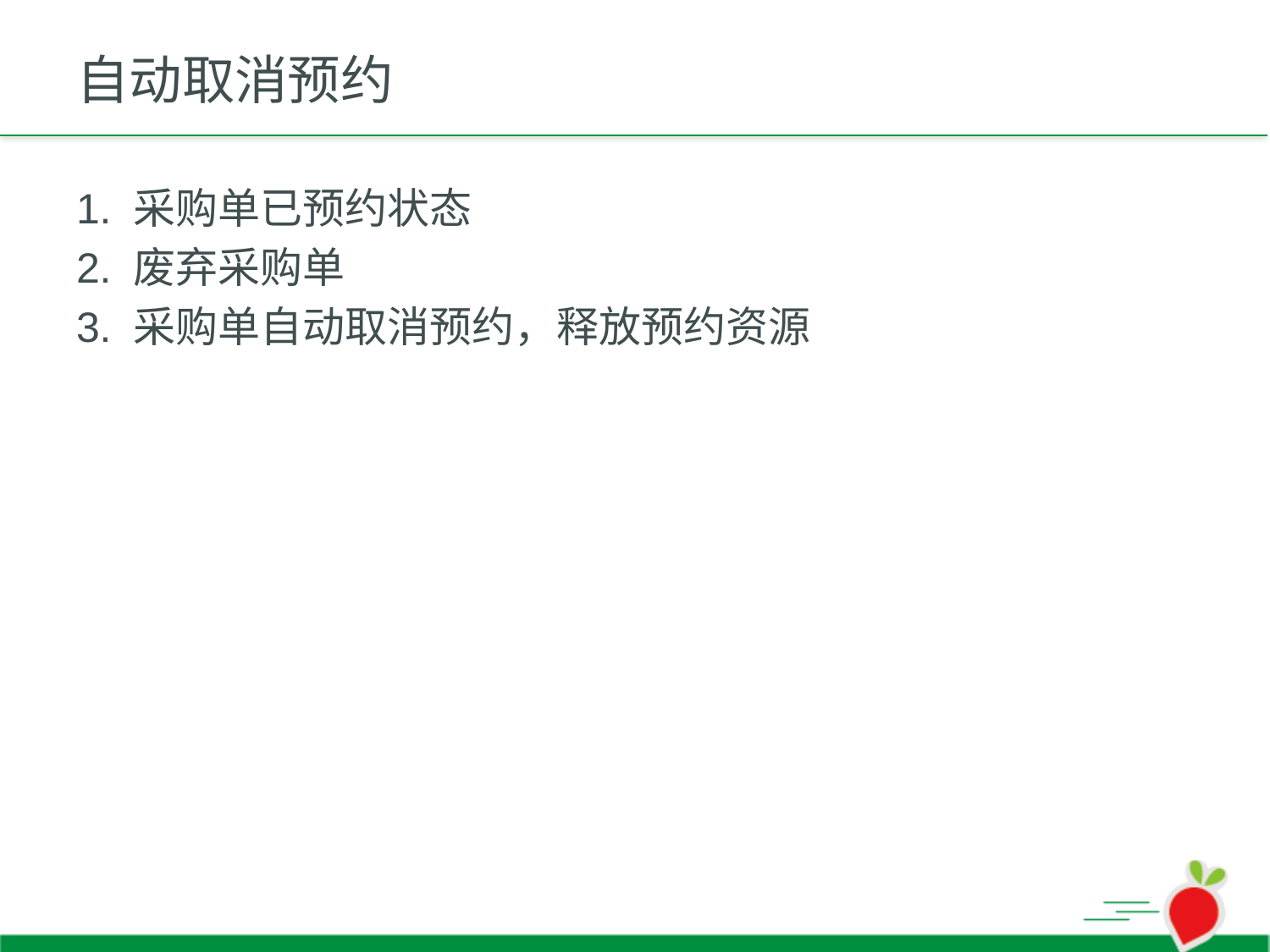

# 自动取消预约
1. 采购单已预约状态
2. 废弃采购单
3. 采购单自动取消预约，释放预约资源